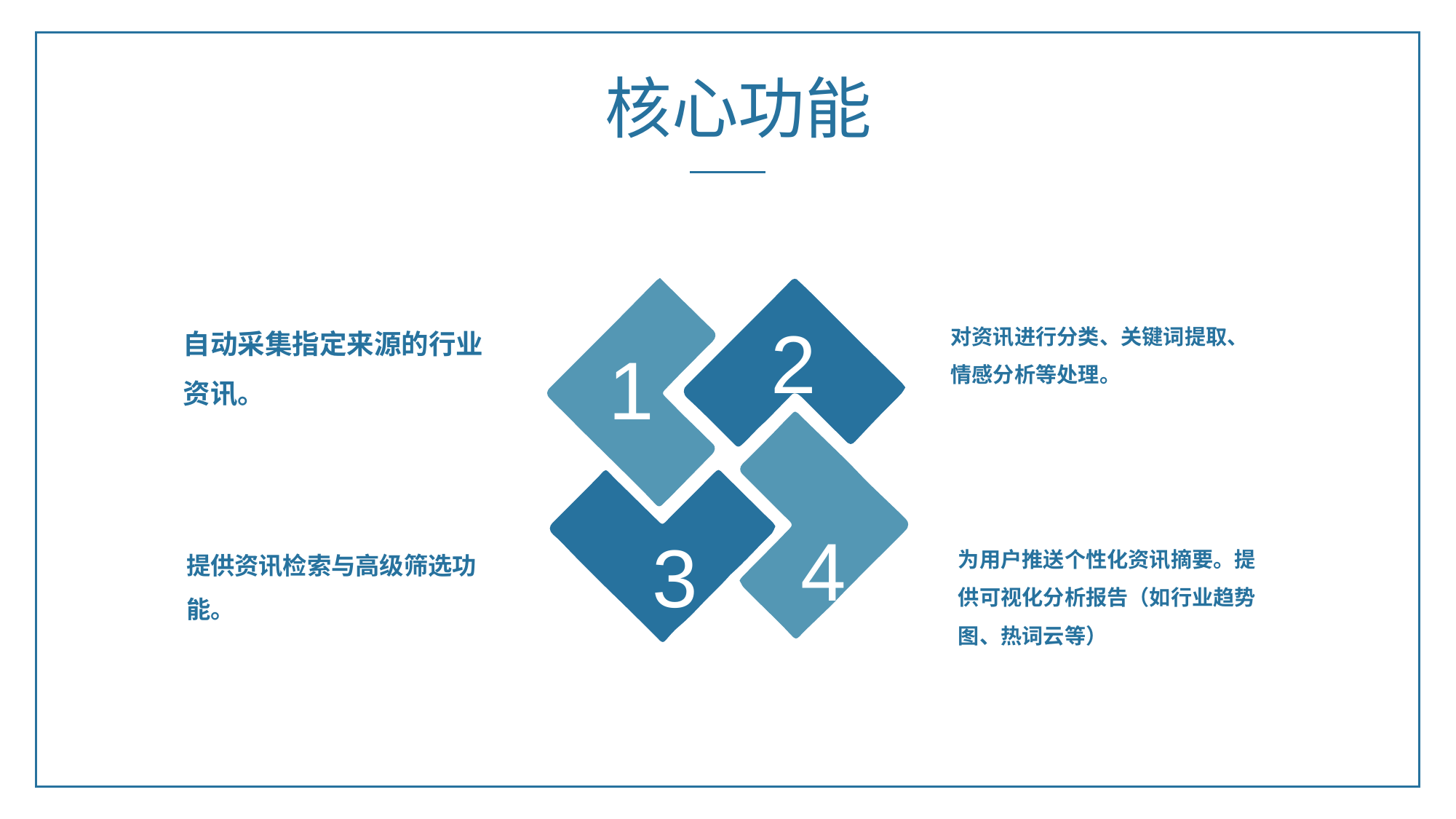

核心功能

自动采集指定来源的行业资讯。
对资讯进行分类、关键词提取、情感分析等处理。
为用户推送个性化资讯摘要。提供可视化分析报告（如行业趋势图、热词云等）
提供资讯检索与高级筛选功能。

2
1
4
3